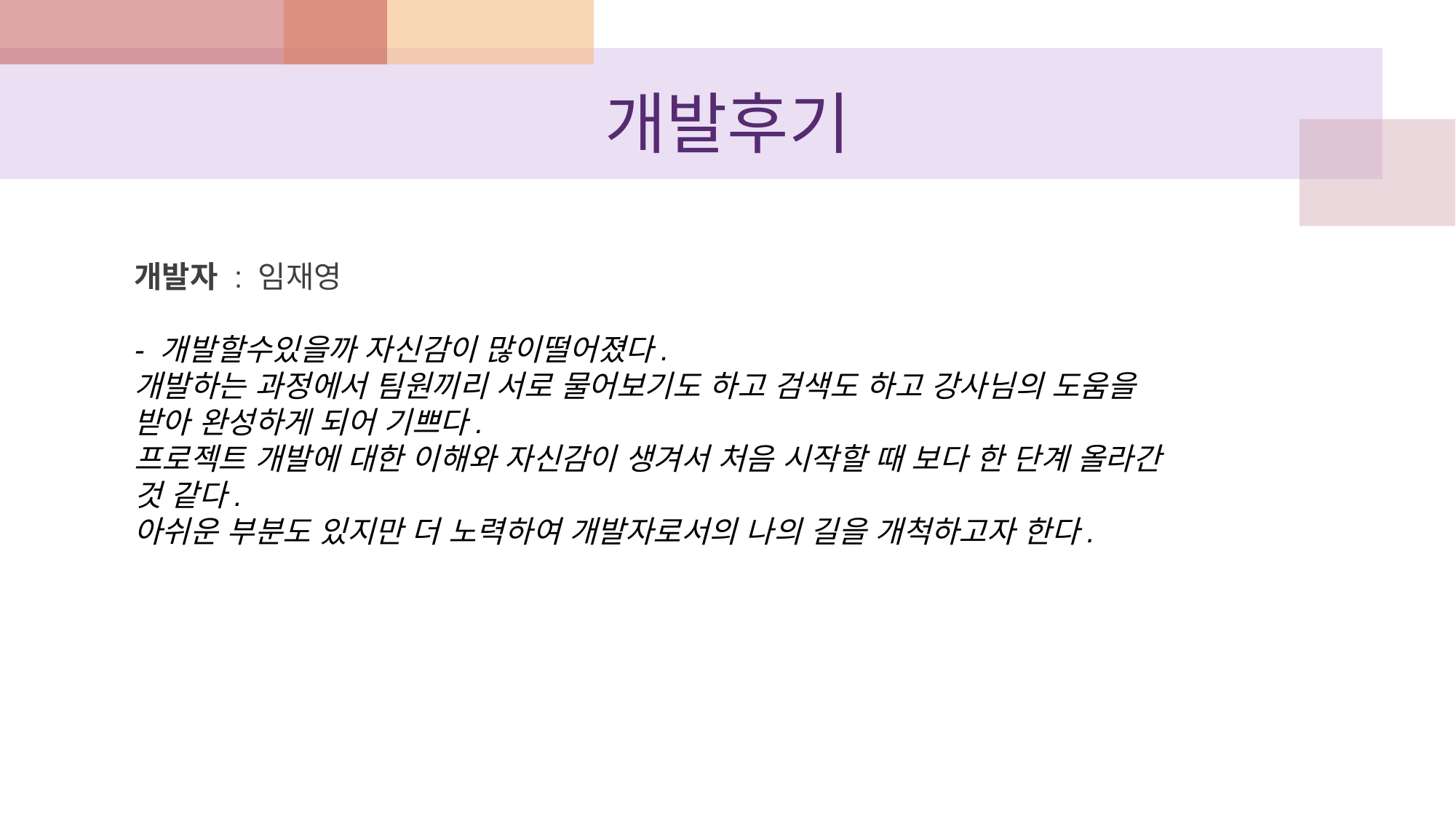

# 개발후기

개발자 : 임재영

- 개발할수있을까 자신감이 많이떨어졌다.
개발하는 과정에서 팀원끼리 서로 물어보기도 하고 검색도 하고 강사님의 도움을 받아 완성하게 되어 기쁘다.
프로젝트 개발에 대한 이해와 자신감이 생겨서 처음 시작할 때 보다 한 단계 올라간 것 같다.
아쉬운 부분도 있지만 더 노력하여 개발자로서의 나의 길을 개척하고자 한다.